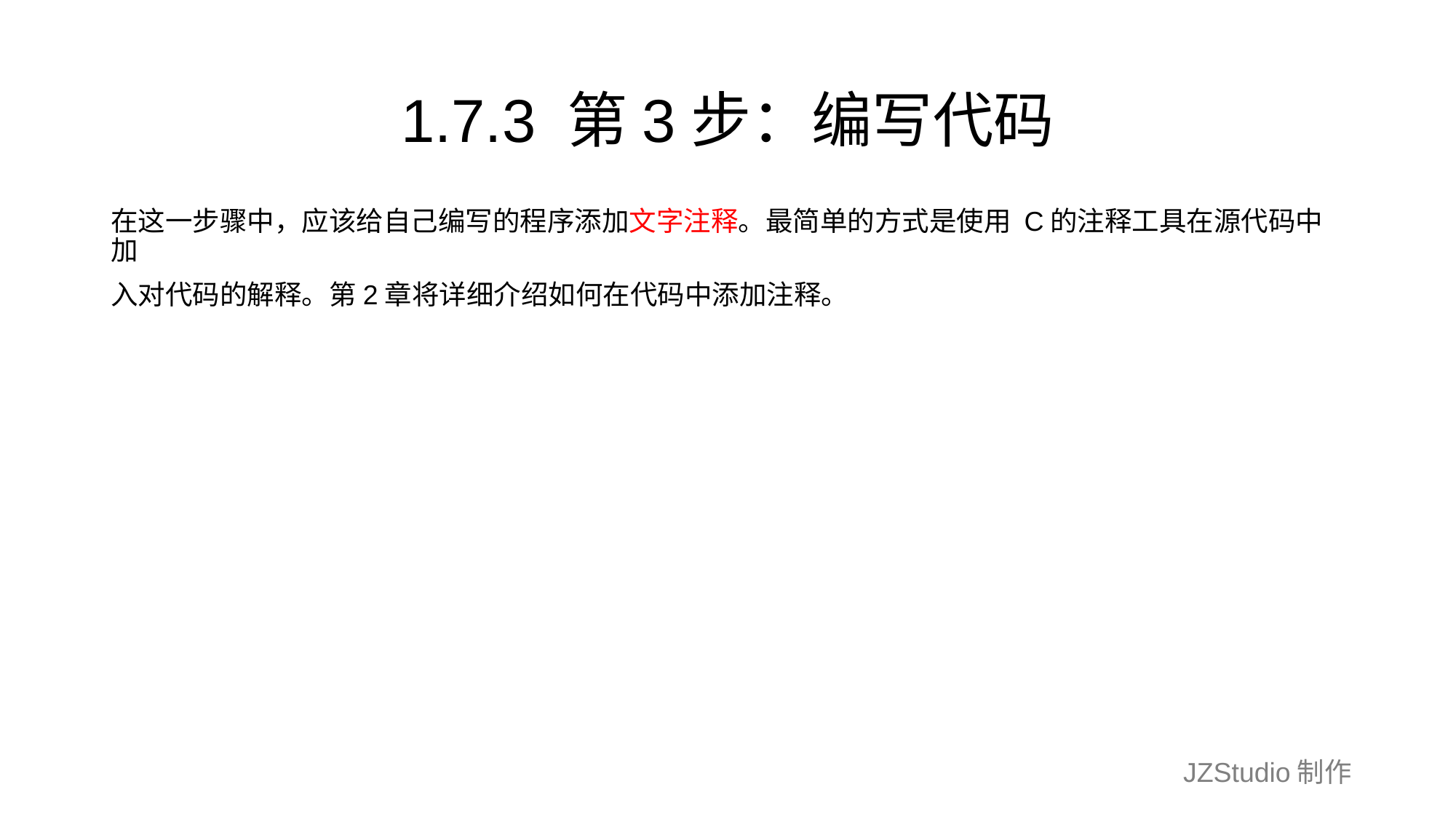

# 1.7.3 第3步：编写代码
在这一步骤中，应该给自己编写的程序添加文字注释。最简单的方式是使用 C的注释工具在源代码中加
入对代码的解释。第2章将详细介绍如何在代码中添加注释。